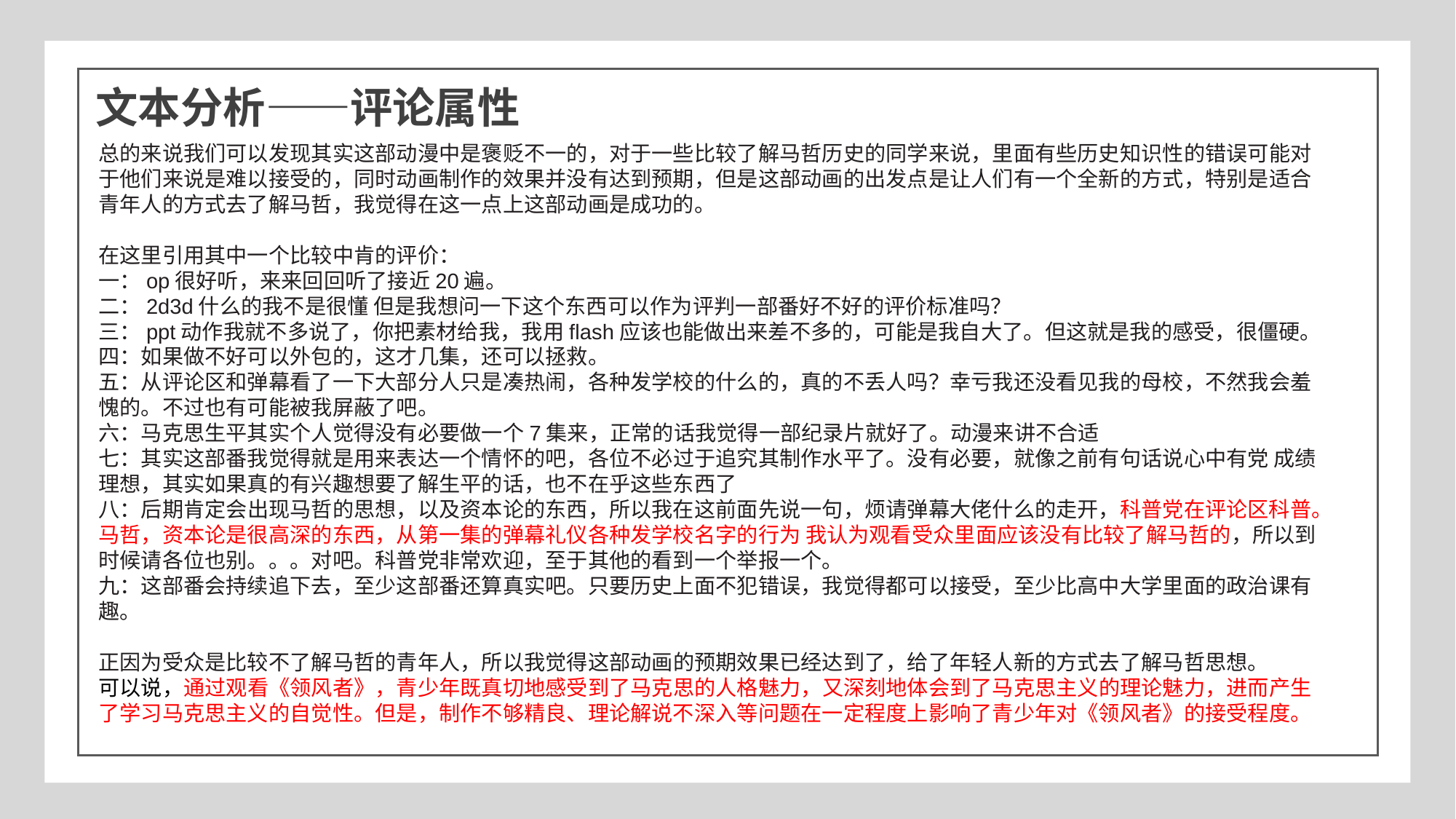

文本分析——评论属性
总的来说我们可以发现其实这部动漫中是褒贬不一的，对于一些比较了解马哲历史的同学来说，里面有些历史知识性的错误可能对于他们来说是难以接受的，同时动画制作的效果并没有达到预期，但是这部动画的出发点是让人们有一个全新的方式，特别是适合青年人的方式去了解马哲，我觉得在这一点上这部动画是成功的。

在这里引用其中一个比较中肯的评价：
一：op很好听，来来回回听了接近20遍。
二：2d3d什么的我不是很懂 但是我想问一下这个东西可以作为评判一部番好不好的评价标准吗？
三：ppt动作我就不多说了，你把素材给我，我用flash应该也能做出来差不多的，可能是我自大了。但这就是我的感受，很僵硬。
四：如果做不好可以外包的，这才几集，还可以拯救。
五：从评论区和弹幕看了一下大部分人只是凑热闹，各种发学校的什么的，真的不丢人吗？幸亏我还没看见我的母校，不然我会羞愧的。不过也有可能被我屏蔽了吧。
六：马克思生平其实个人觉得没有必要做一个7集来，正常的话我觉得一部纪录片就好了。动漫来讲不合适
七：其实这部番我觉得就是用来表达一个情怀的吧，各位不必过于追究其制作水平了。没有必要，就像之前有句话说心中有党 成绩理想，其实如果真的有兴趣想要了解生平的话，也不在乎这些东西了
八：后期肯定会出现马哲的思想，以及资本论的东西，所以我在这前面先说一句，烦请弹幕大佬什么的走开，科普党在评论区科普。马哲，资本论是很高深的东西，从第一集的弹幕礼仪各种发学校名字的行为 我认为观看受众里面应该没有比较了解马哲的，所以到时候请各位也别。。。对吧。科普党非常欢迎，至于其他的看到一个举报一个。
九：这部番会持续追下去，至少这部番还算真实吧。只要历史上面不犯错误，我觉得都可以接受，至少比高中大学里面的政治课有趣。

正因为受众是比较不了解马哲的青年人，所以我觉得这部动画的预期效果已经达到了，给了年轻人新的方式去了解马哲思想。
可以说，通过观看《领风者》，青少年既真切地感受到了马克思的人格魅力，又深刻地体会到了马克思主义的理论魅力，进而产生了学习马克思主义的自觉性。但是，制作不够精良、理论解说不深入等问题在一定程度上影响了青少年对《领风者》的接受程度。